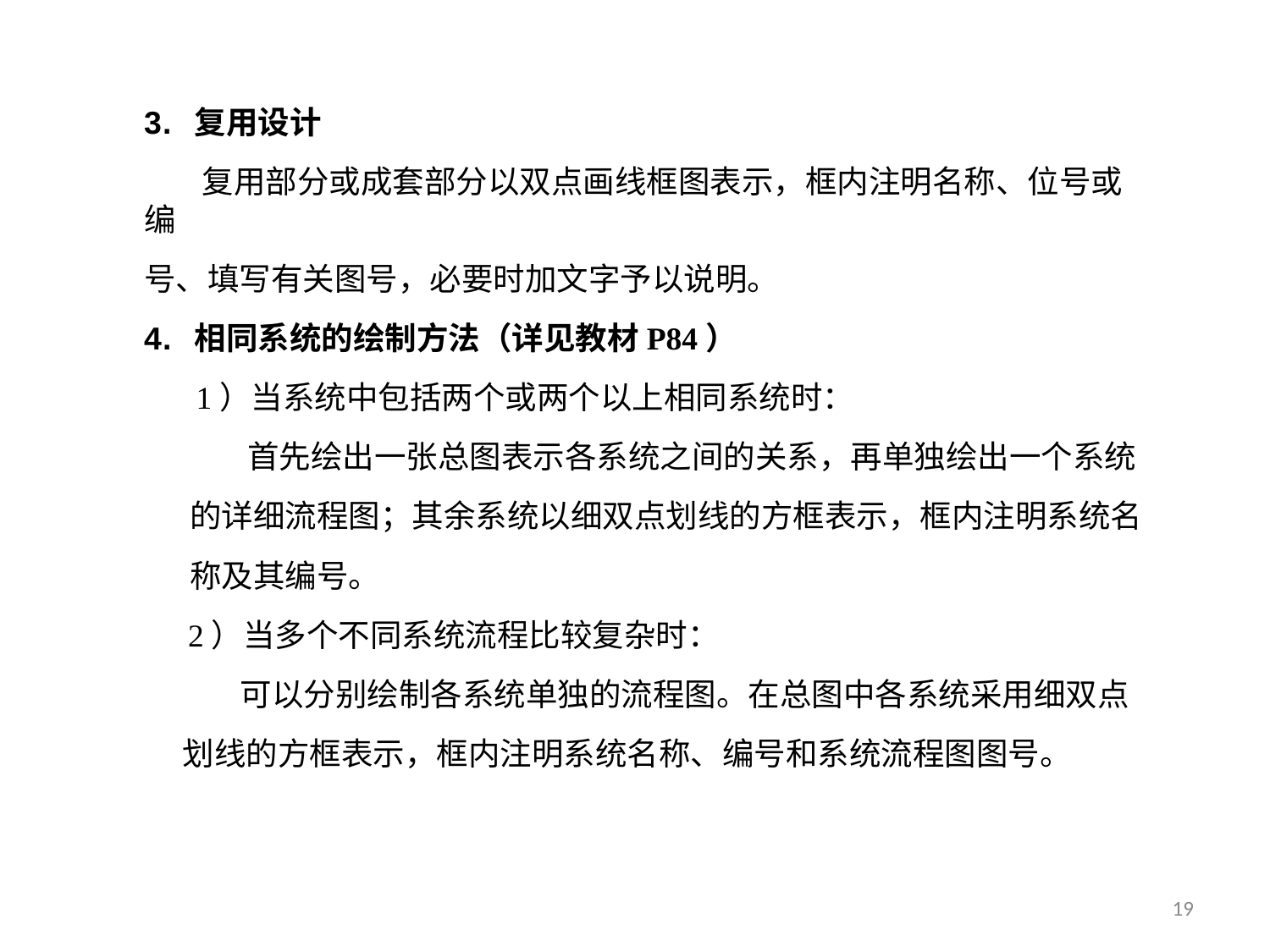

复用设计
       复用部分或成套部分以双点画线框图表示，框内注明名称、位号或编
号、填写有关图号，必要时加文字予以说明。
相同系统的绘制方法（详见教材P84）
        1）当系统中包括两个或两个以上相同系统时：
               首先绘出一张总图表示各系统之间的关系，再单独绘出一个系统
       的详细流程图；其余系统以细双点划线的方框表示，框内注明系统名
       称及其编号。
       2）当多个不同系统流程比较复杂时：
              可以分别绘制各系统单独的流程图。在总图中各系统采用细双点
      划线的方框表示，框内注明系统名称、编号和系统流程图图号。
19